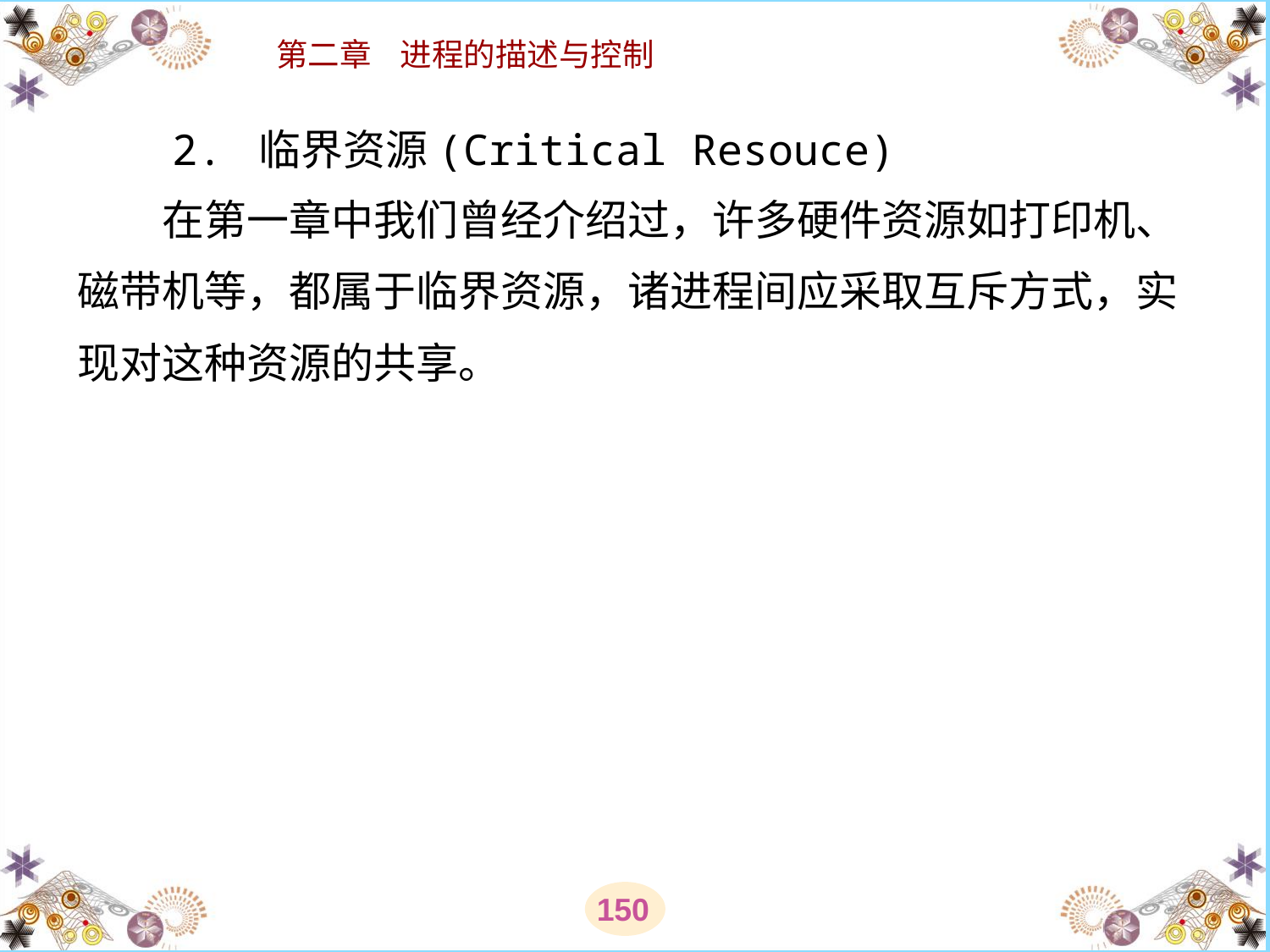

# 2. 临界资源(Critical Resouce) 　　在第一章中我们曾经介绍过，许多硬件资源如打印机、 磁带机等，都属于临界资源，诸进程间应采取互斥方式，实现对这种资源的共享。